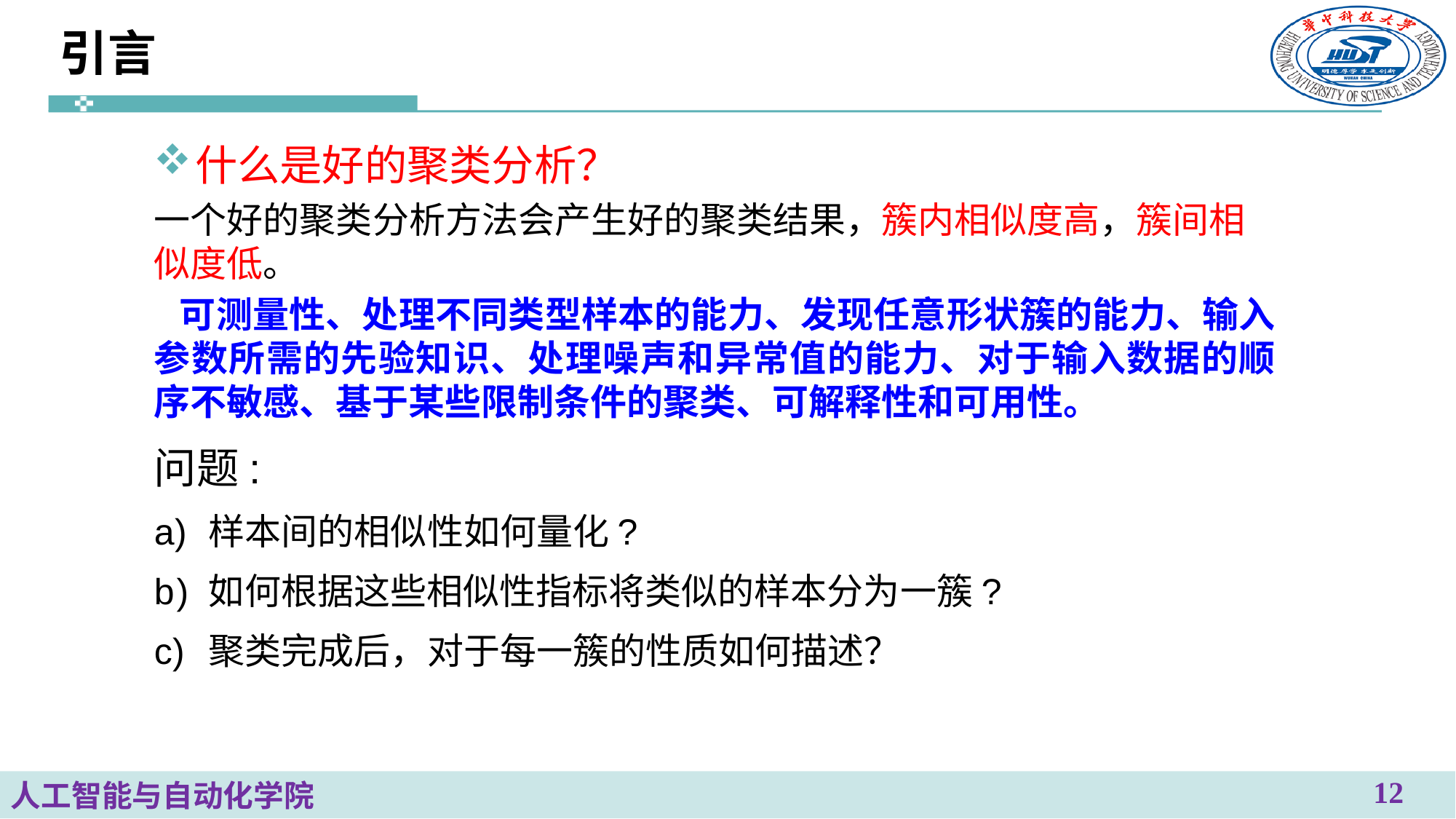

# 引言
什么是好的聚类分析？
一个好的聚类分析方法会产生好的聚类结果，簇内相似度高，簇间相似度低。
  可测量性、处理不同类型样本的能力、发现任意形状簇的能力、输入参数所需的先验知识、处理噪声和异常值的能力、对于输入数据的顺序不敏感、基于某些限制条件的聚类、可解释性和可用性。
问题:
样本间的相似性如何量化?
如何根据这些相似性指标将类似的样本分为一簇?
聚类完成后，对于每一簇的性质如何描述？

12